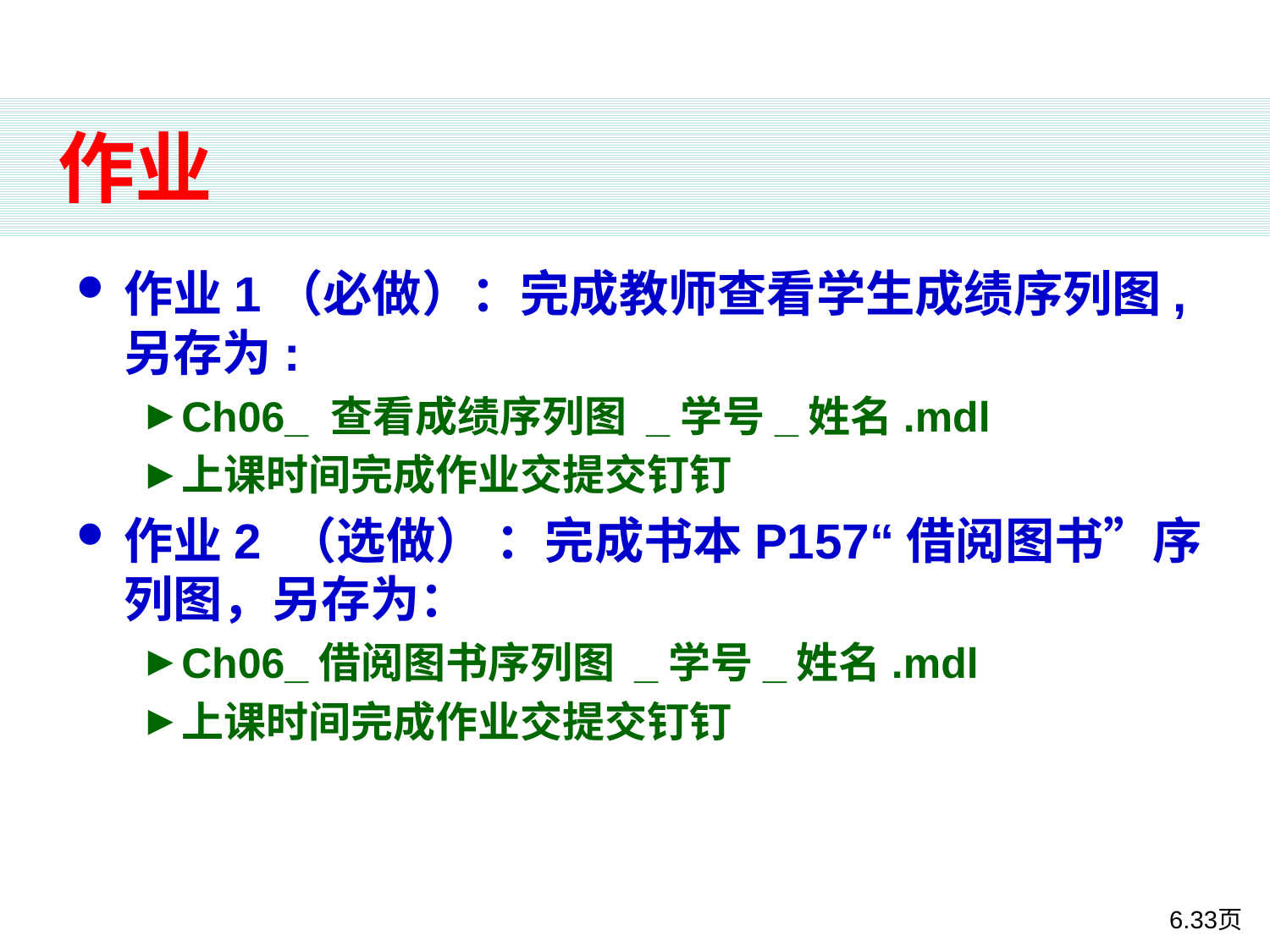

# 作业
作业1（必做）：完成教师查看学生成绩序列图, 另存为:
Ch06_ 查看成绩序列图 _学号_姓名.mdl
上课时间完成作业交提交钉钉
作业2 （选做） ：完成书本P157“借阅图书”序列图，另存为：
Ch06_借阅图书序列图 _学号_姓名.mdl
上课时间完成作业交提交钉钉
6.33页